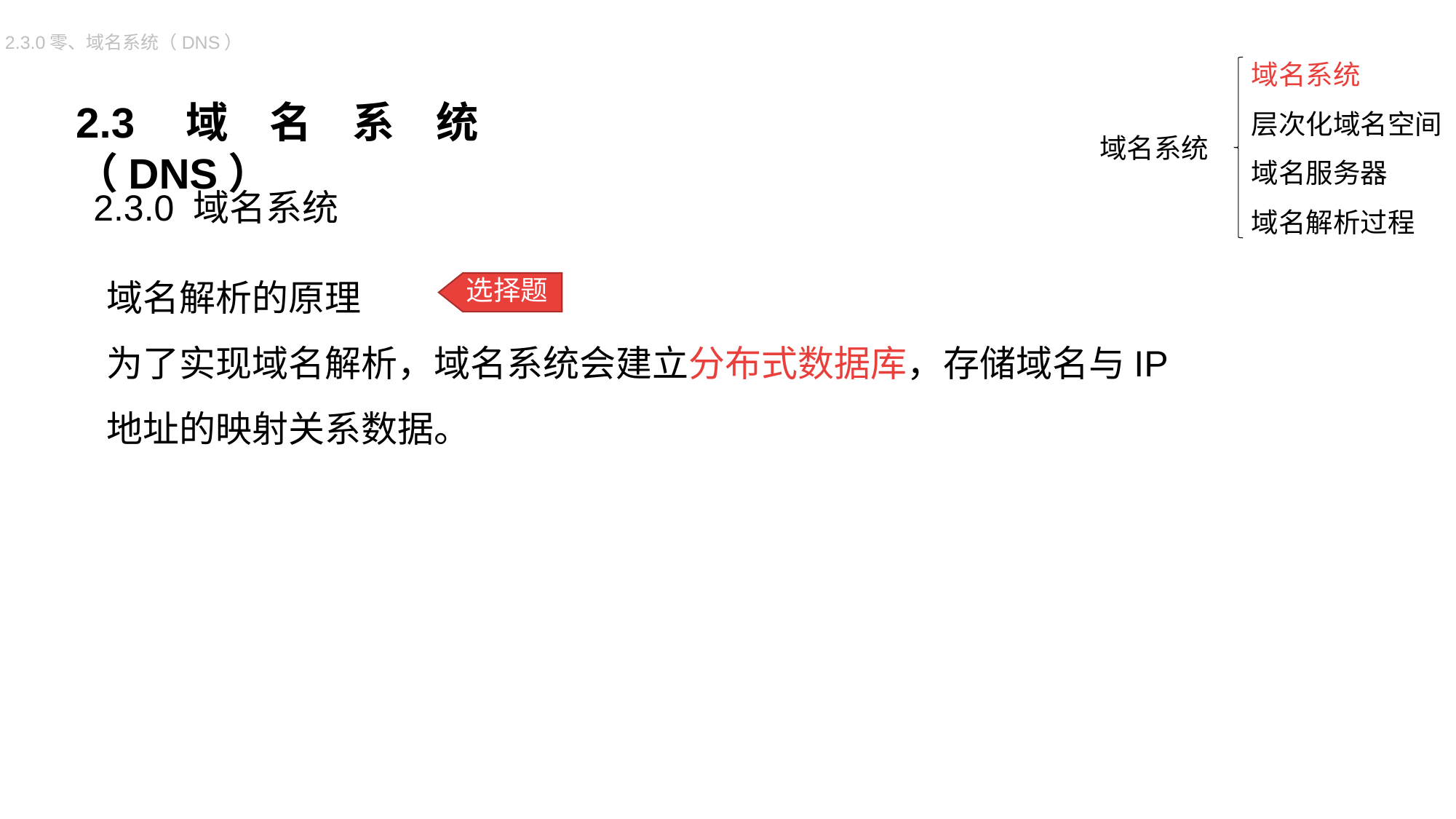

域名系统
层次化域名空间
域名服务器
域名解析过程

2.3.0零、域名系统（DNS）

2.3域名系统（DNS）

           域名系统
2.3.0 域名系统
域名解析的原理
为了实现域名解析，域名系统会建立分布式数据库，存储域名与IP地址的映射关系数据。
选择题